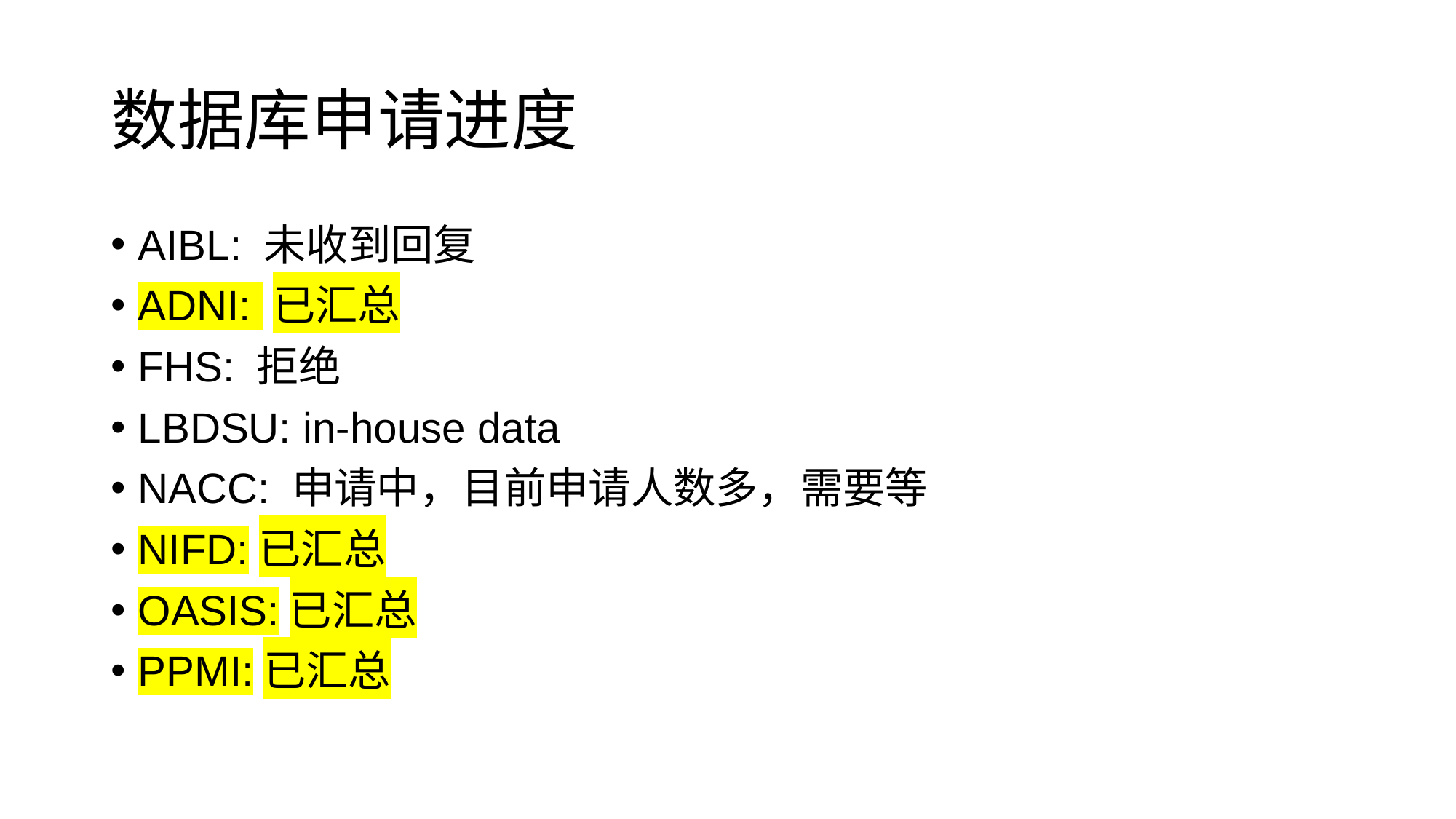

# 数据库申请进度
AIBL: 未收到回复
ADNI: 已汇总
FHS: 拒绝
LBDSU: in-house data
NACC: 申请中，目前申请人数多，需要等
NIFD:已汇总
OASIS:已汇总
PPMI:已汇总